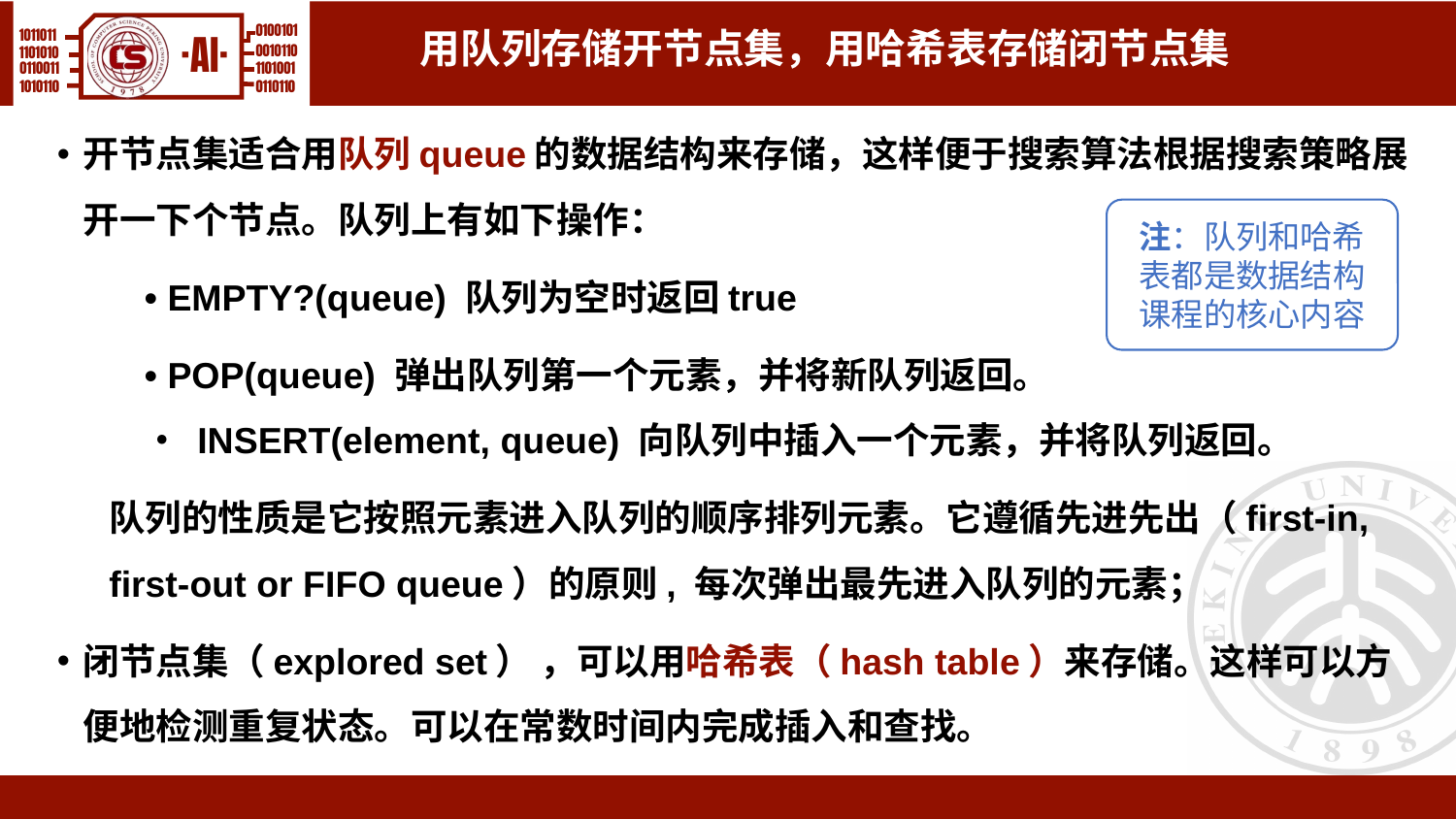

# 用队列存储开节点集，用哈希表存储闭节点集
开节点集适合用队列queue的数据结构来存储，这样便于搜索算法根据搜索策略展开一下个节点。队列上有如下操作：
• EMPTY?(queue) 队列为空时返回true
• POP(queue) 弹出队列第一个元素，并将新队列返回。
• INSERT(element, queue) 向队列中插入一个元素，并将队列返回。
队列的性质是它按照元素进入队列的顺序排列元素。它遵循先进先出（first-in, first-out or FIFO queue）的原则, 每次弹出最先进入队列的元素；
闭节点集（explored set） ，可以用哈希表（hash table）来存储。这样可以方便地检测重复状态。可以在常数时间内完成插入和查找。

注：队列和哈希表都是数据结构课程的核心内容